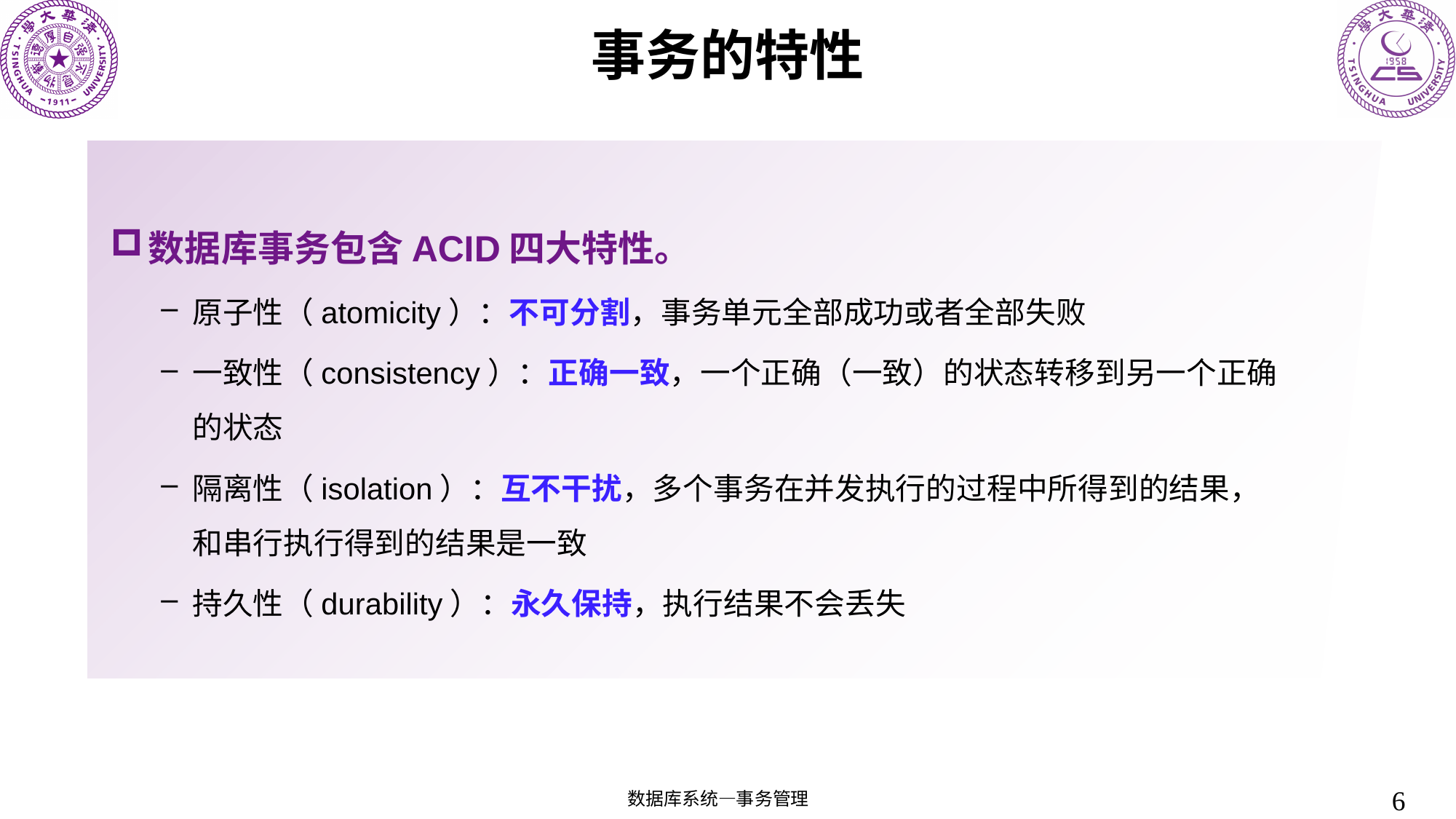

# 事务的特性

数据库事务包含ACID四大特性。
原子性（atomicity）：不可分割，事务单元全部成功或者全部失败
一致性（consistency）：正确一致，一个正确（一致）的状态转移到另一个正确的状态
隔离性（isolation）：互不干扰，多个事务在并发执行的过程中所得到的结果，和串行执行得到的结果是一致
持久性（durability）：永久保持，执行结果不会丢失
6
数据库系统—事务管理